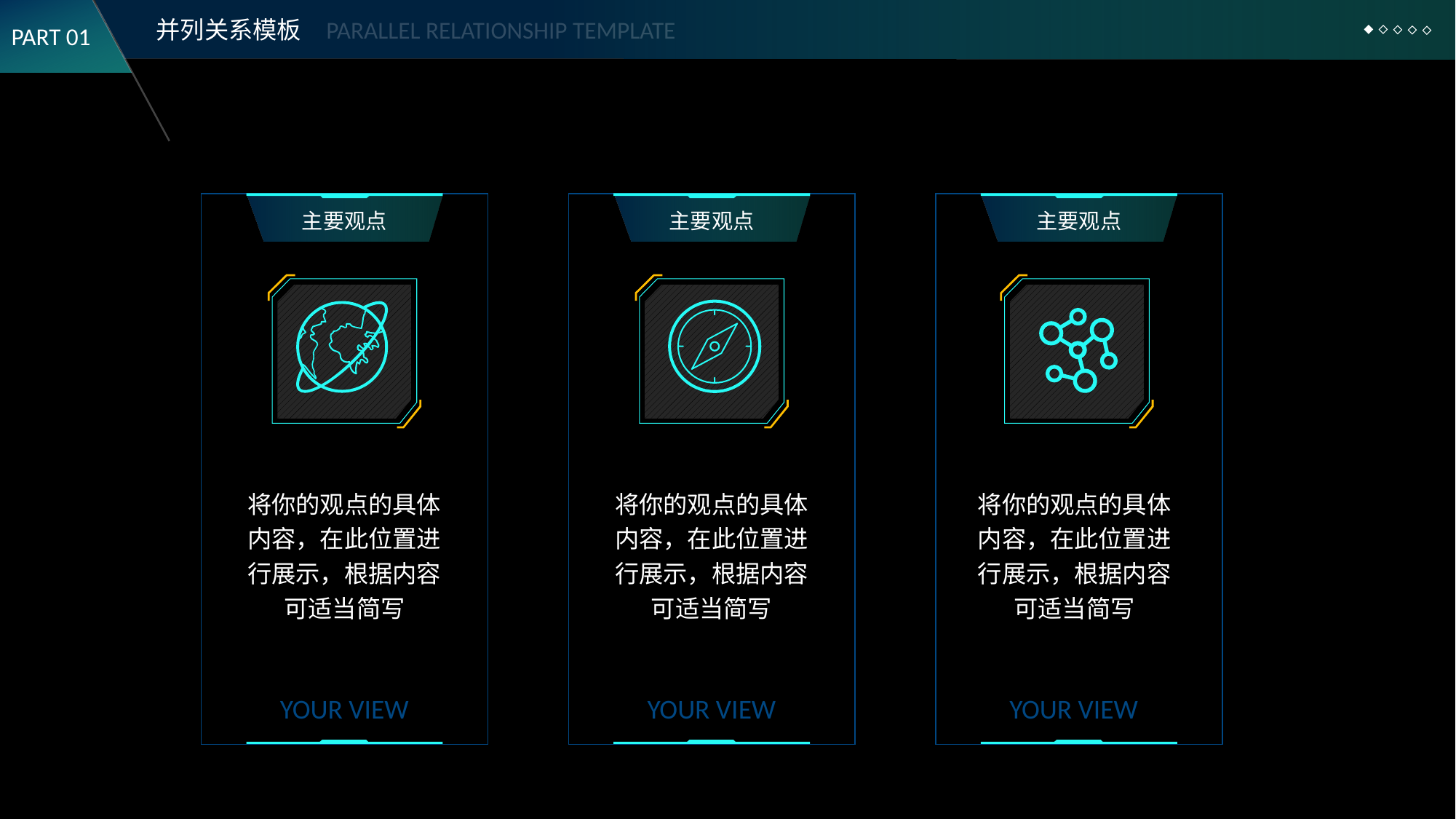

并列关系模板
PARALLEL RELATIONSHIP TEMPLATE
PART 01

主要观点

将你的观点的具体内容，在此位置进行展示，根据内容可适当简写
YOUR VIEW

主要观点

将你的观点的具体内容，在此位置进行展示，根据内容可适当简写
YOUR VIEW

主要观点

将你的观点的具体内容，在此位置进行展示，根据内容可适当简写
YOUR VIEW